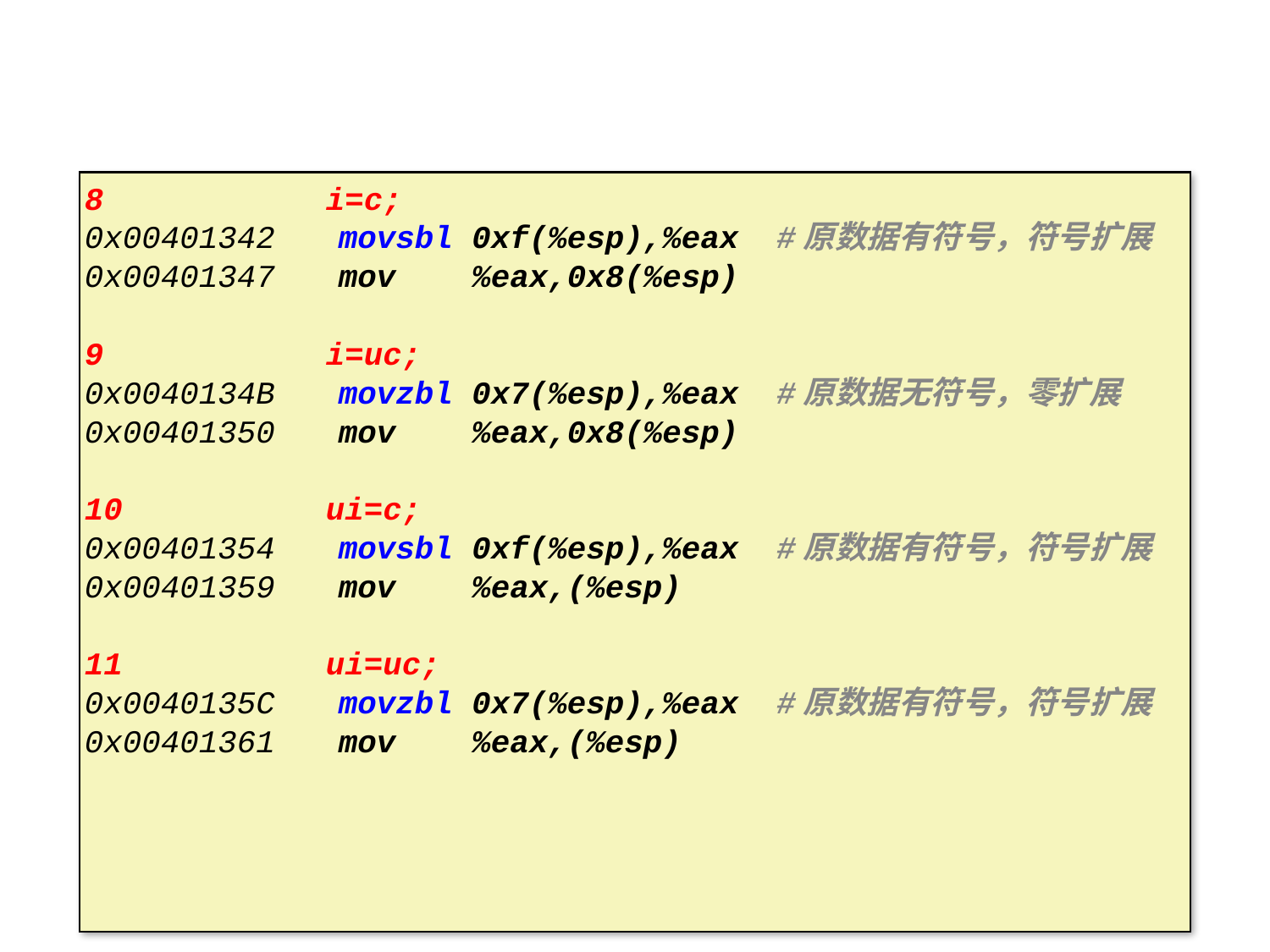

# 短转长（根据原始数据类型进行符号扩展）
8  	      i=c;
0x00401342	movsbl 0xf(%esp),%eax  #原数据有符号，符号扩展
0x00401347	mov    %eax,0x8(%esp)

9  	      i=uc;
0x0040134B	movzbl 0x7(%esp),%eax  #原数据无符号，零扩展
0x00401350	mov    %eax,0x8(%esp)

10 	      ui=c;
0x00401354	movsbl 0xf(%esp),%eax  #原数据有符号，符号扩展
0x00401359	mov    %eax,(%esp)

11 	      ui=uc;
0x0040135C	movzbl 0x7(%esp),%eax  #原数据有符号，符号扩展
0x00401361	mov    %eax,(%esp)
 -47-